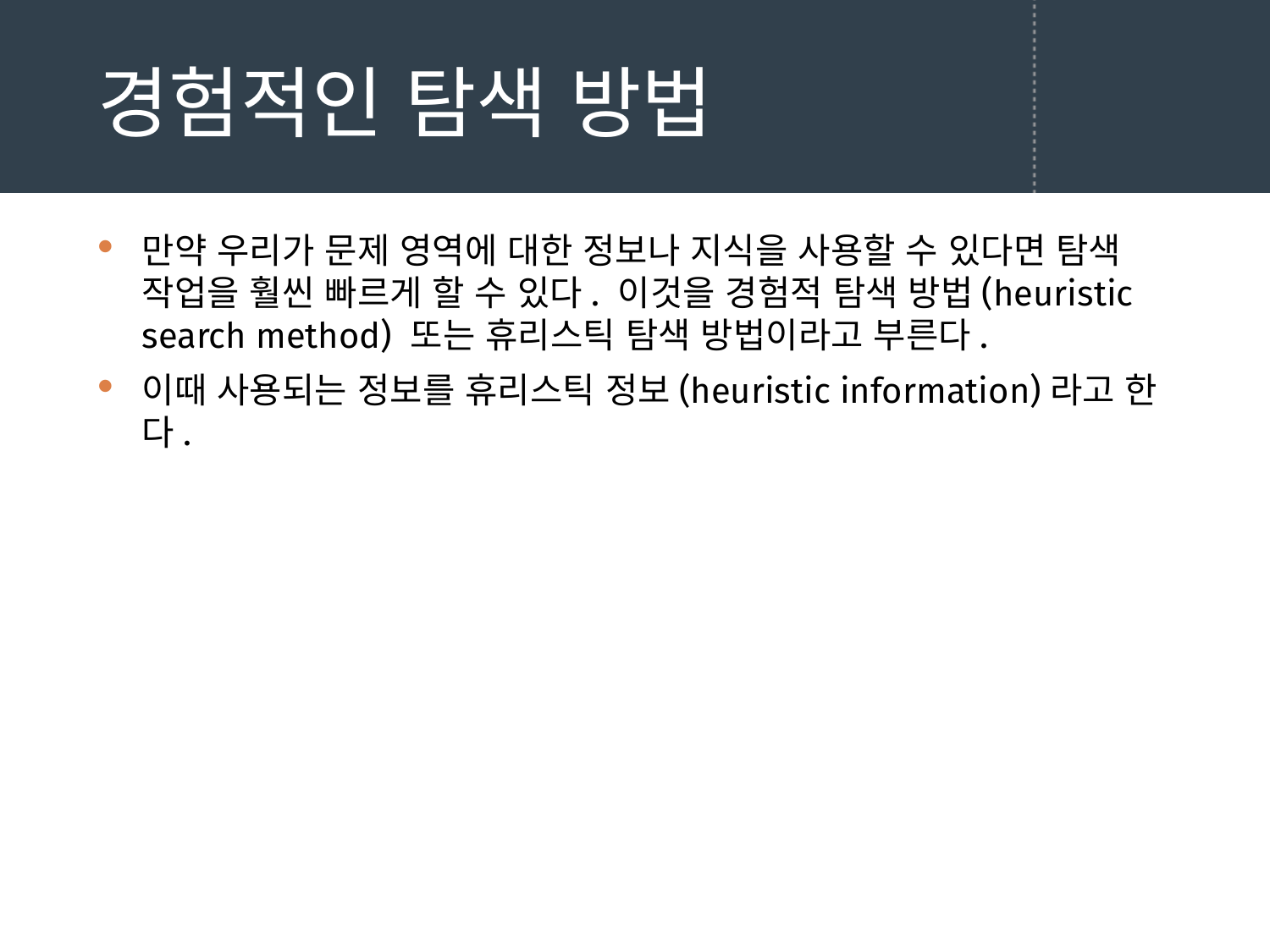

# 경험적인 탐색 방법
만약 우리가 문제 영역에 대한 정보나 지식을 사용할 수 있다면 탐색 작업을 훨씬 빠르게 할 수 있다. 이것을 경험적 탐색 방법(heuristic search method) 또는 휴리스틱 탐색 방법이라고 부른다.
이때 사용되는 정보를 휴리스틱 정보(heuristic information)라고 한다.